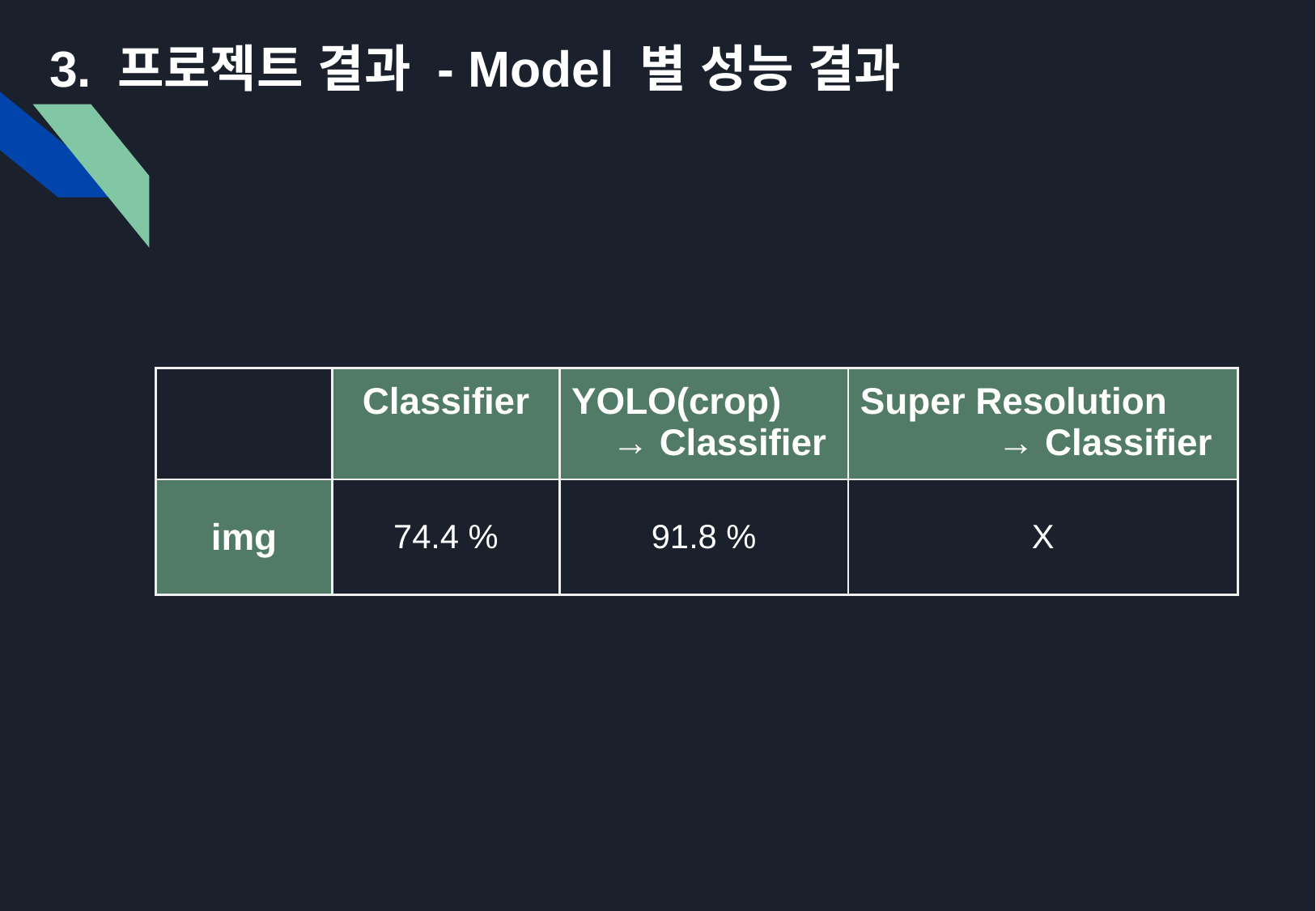

# 3. 프로젝트 결과 - Model 별 성능 결과
|  | Classifier | YOLO(crop) → Classifier | Super Resolution → Classifier |
| --- | --- | --- | --- |
| img | 74.4 % | 91.8 % | X |